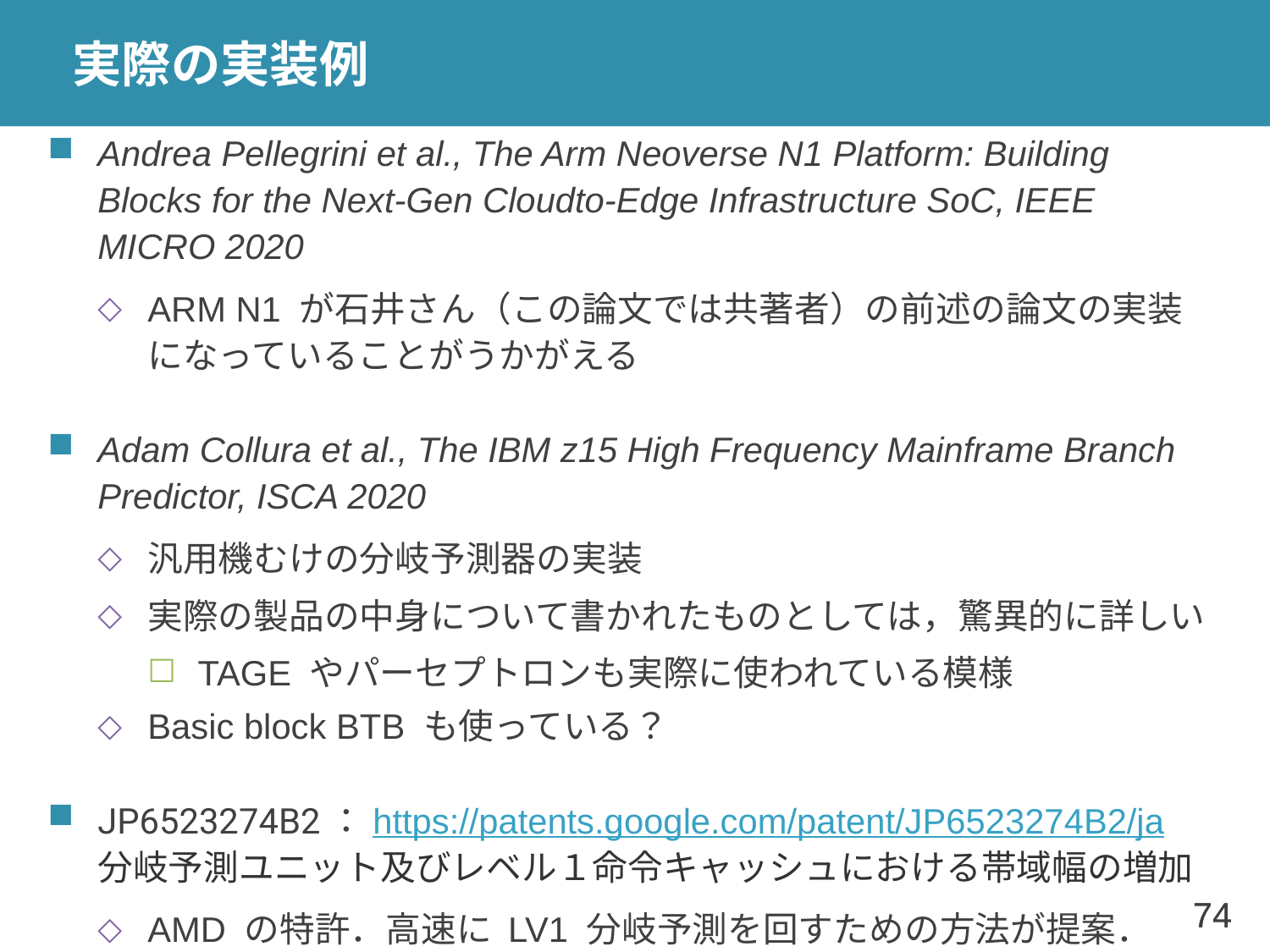

# 実際の実装例
Andrea Pellegrini et al., The Arm Neoverse N1 Platform: Building Blocks for the Next-Gen Cloudto-Edge Infrastructure SoC, IEEE MICRO 2020
ARM N1 が石井さん（この論文では共著者）の前述の論文の実装になっていることがうかがえる
Adam Collura et al., The IBM z15 High Frequency Mainframe Branch Predictor, ISCA 2020
汎用機むけの分岐予測器の実装
実際の製品の中身について書かれたものとしては，驚異的に詳しい
TAGE やパーセプトロンも実際に使われている模様
Basic block BTB も使っている？
JP6523274B2：https://patents.google.com/patent/JP6523274B2/ja
分岐予測ユニット及びレベル１命令キャッシュにおける帯域幅の増加
AMD の特許．高速に LV1 分岐予測を回すための方法が提案．